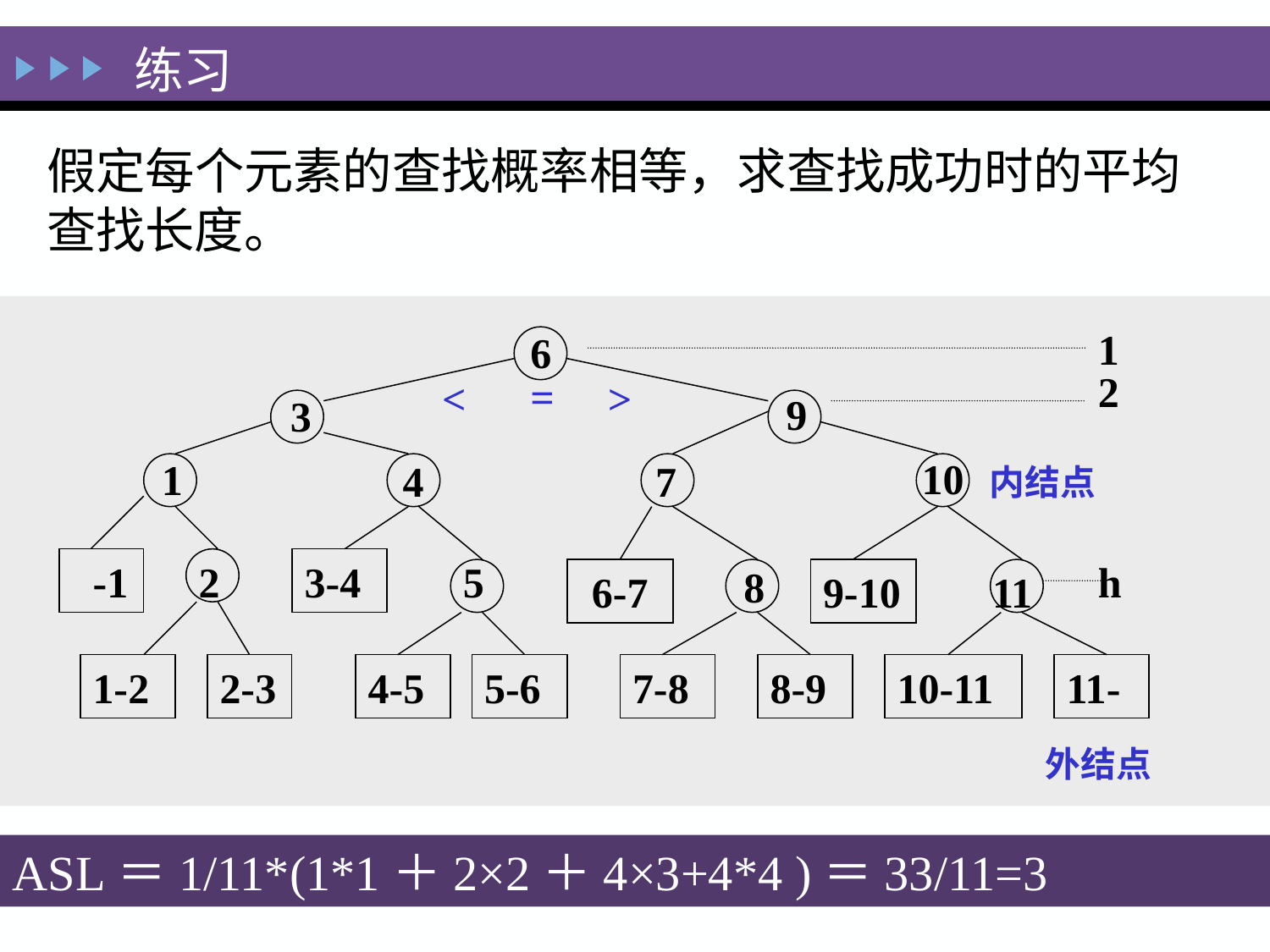

练习
假定每个元素的查找概率相等，求查找成功时的平均查找长度。

1
6

2
=
>
<
9
3

10
1
4
7

内结点

  -1

2
3-4
5
h
8

6-7

9-10
11

1-2
2-3
4-5
5-6
7-8
8-9
10-11
11-
外结点
ASL＝1/11*(1*1＋2×2＋4×3+4*4 )＝33/11=3